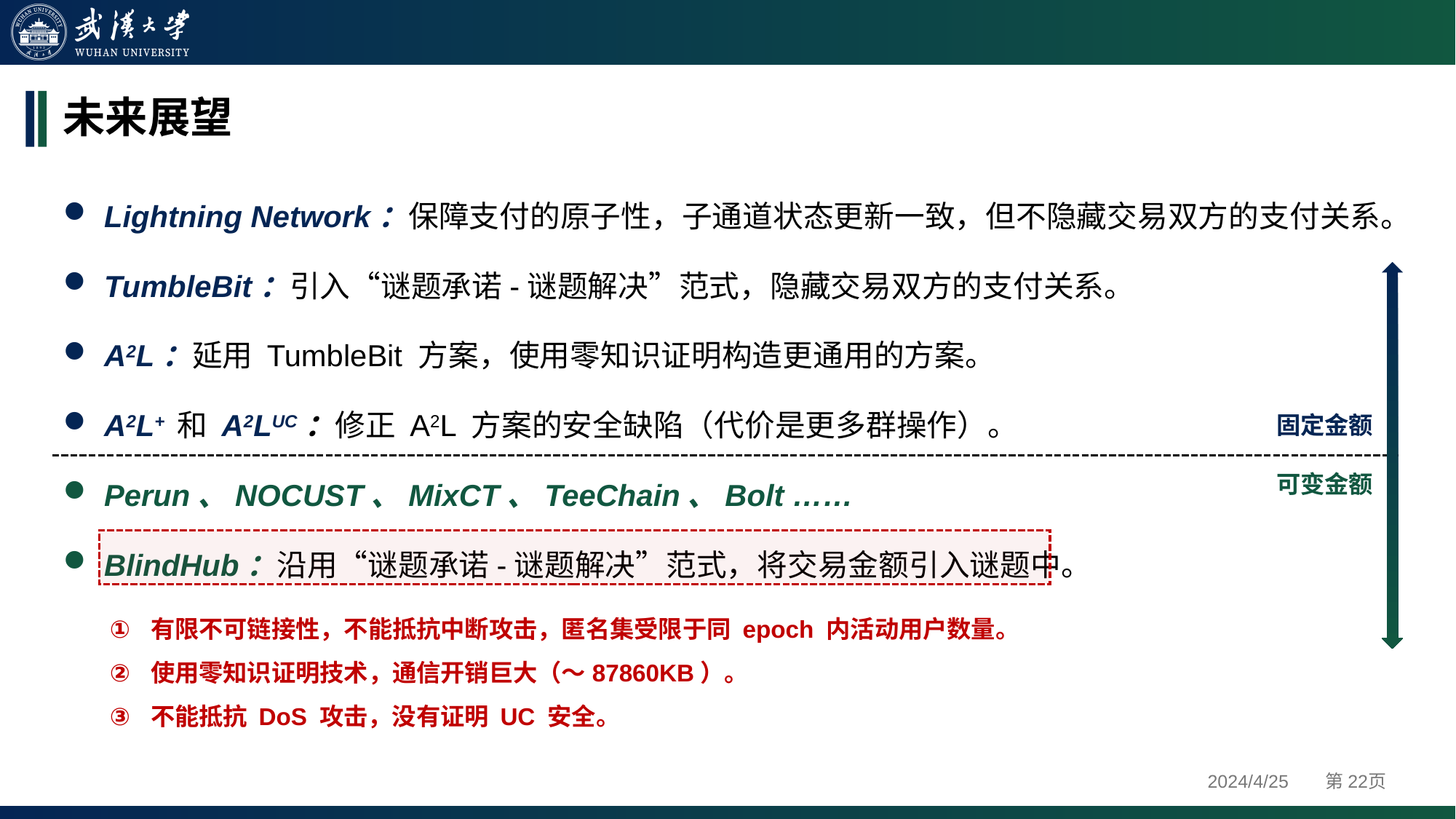

# 未来展望
Lightning Network：保障支付的原子性，子通道状态更新一致，但不隐藏交易双方的支付关系。
TumbleBit：引入“谜题承诺-谜题解决”范式，隐藏交易双方的支付关系。
A2L：延用 TumbleBit 方案，使用零知识证明构造更通用的方案。
A2L+ 和 A2LUC：修正 A2L 方案的安全缺陷（代价是更多群操作）。
Perun、NOCUST、MixCT、TeeChain、Bolt ……
BlindHub：沿用“谜题承诺-谜题解决”范式，将交易金额引入谜题中。
固定金额

可变金额

有限不可链接性，不能抵抗中断攻击，匿名集受限于同 epoch 内活动用户数量。
使用零知识证明技术，通信开销巨大（～87860KB）。
不能抵抗 DoS 攻击，没有证明 UC 安全。
2024/4/25
第22页